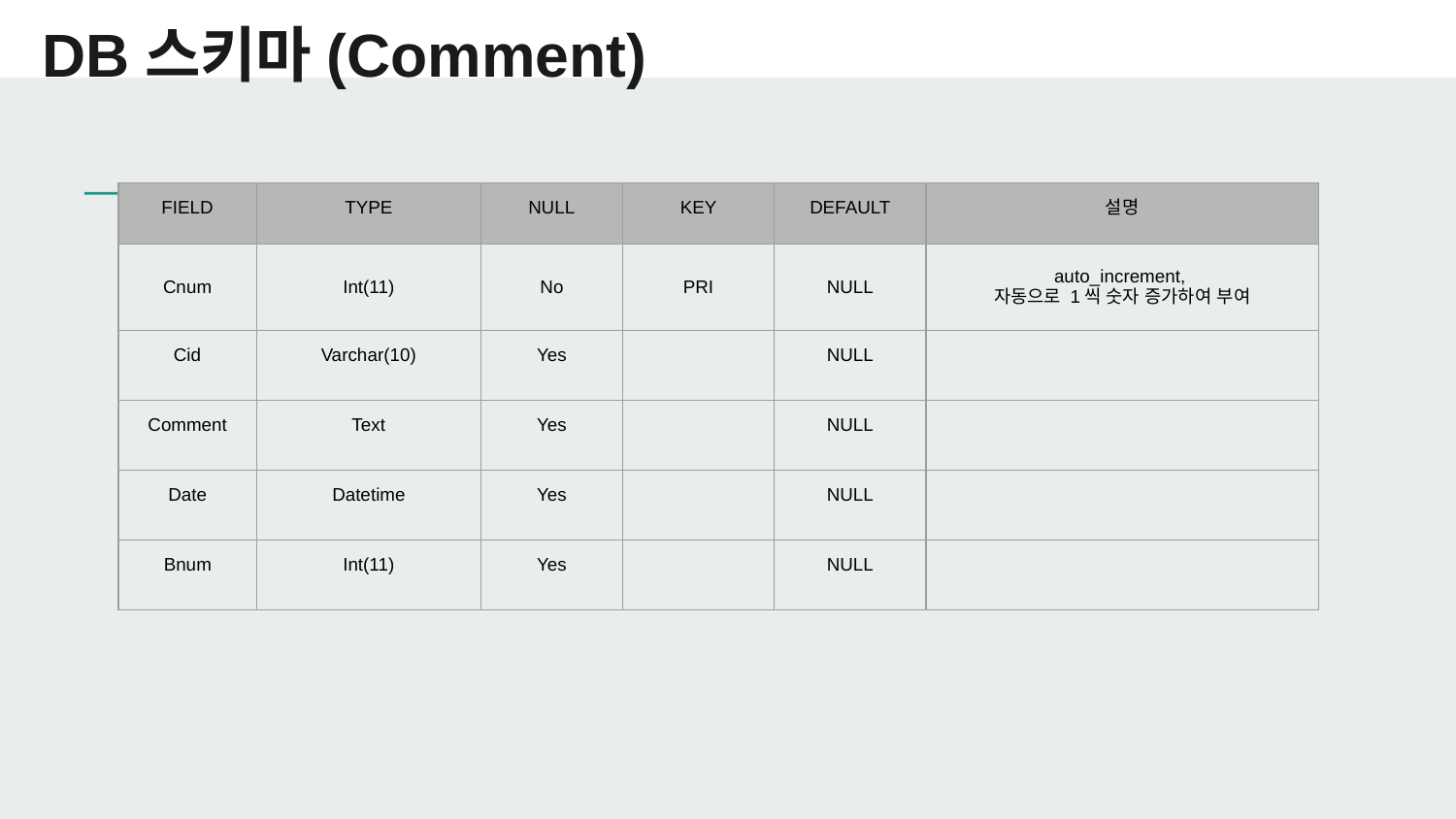

# DB스키마(Comment)
| FIELD | TYPE | NULL | KEY | DEFAULT | 설명 |
| --- | --- | --- | --- | --- | --- |
| Cnum | Int(11) | No | PRI | NULL | auto\_increment, 자동으로 1씩 숫자 증가하여 부여 |
| Cid | Varchar(10) | Yes |  | NULL |  |
| Comment | Text | Yes |  | NULL |  |
| Date | Datetime | Yes |  | NULL |  |
| Bnum | Int(11) | Yes |  | NULL |  |